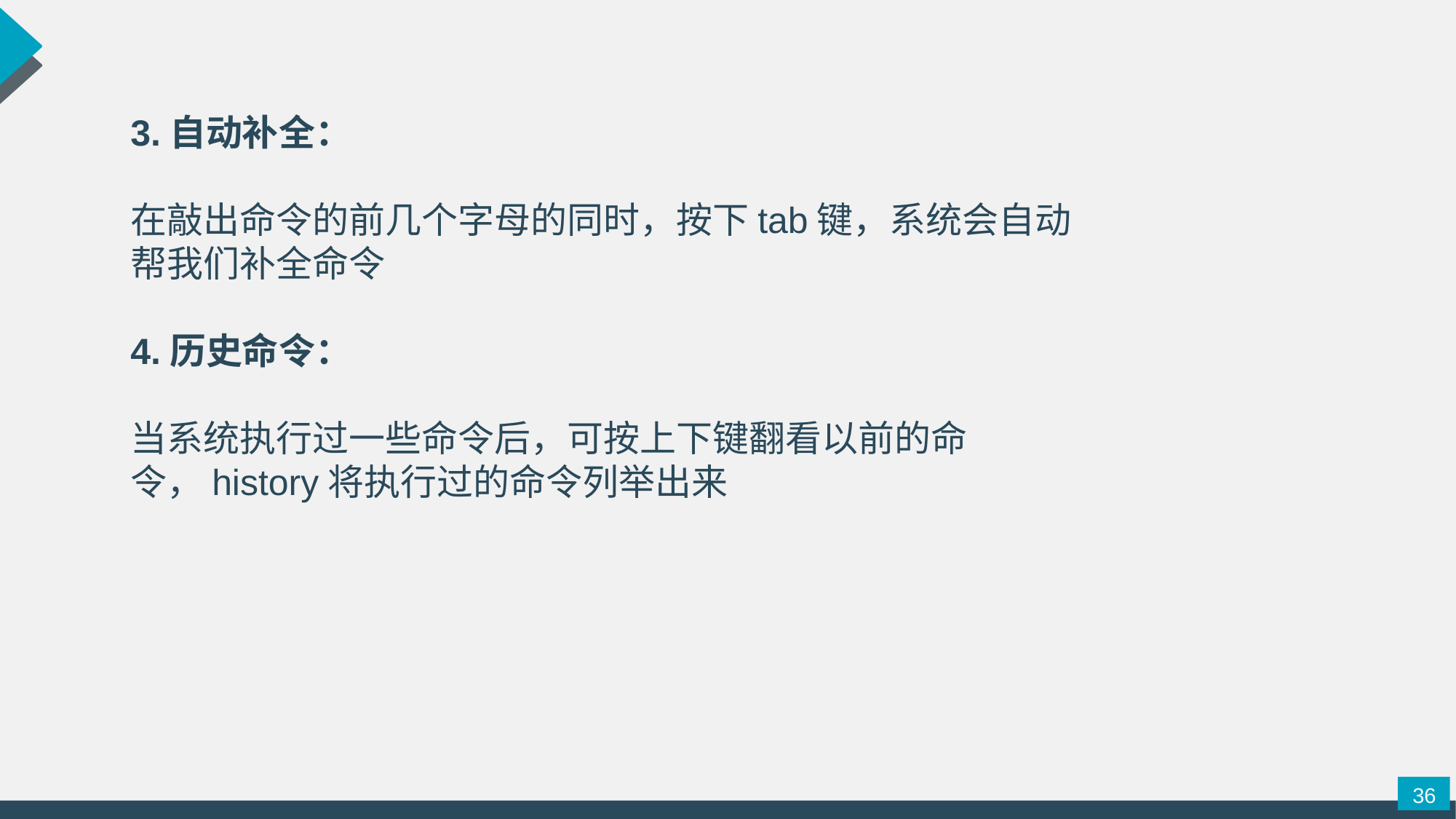

3.自动补全：

在敲出命令的前几个字母的同时，按下tab键，系统会自动帮我们补全命令

4.历史命令：

当系统执行过一些命令后，可按上下键翻看以前的命令，history将执行过的命令列举出来